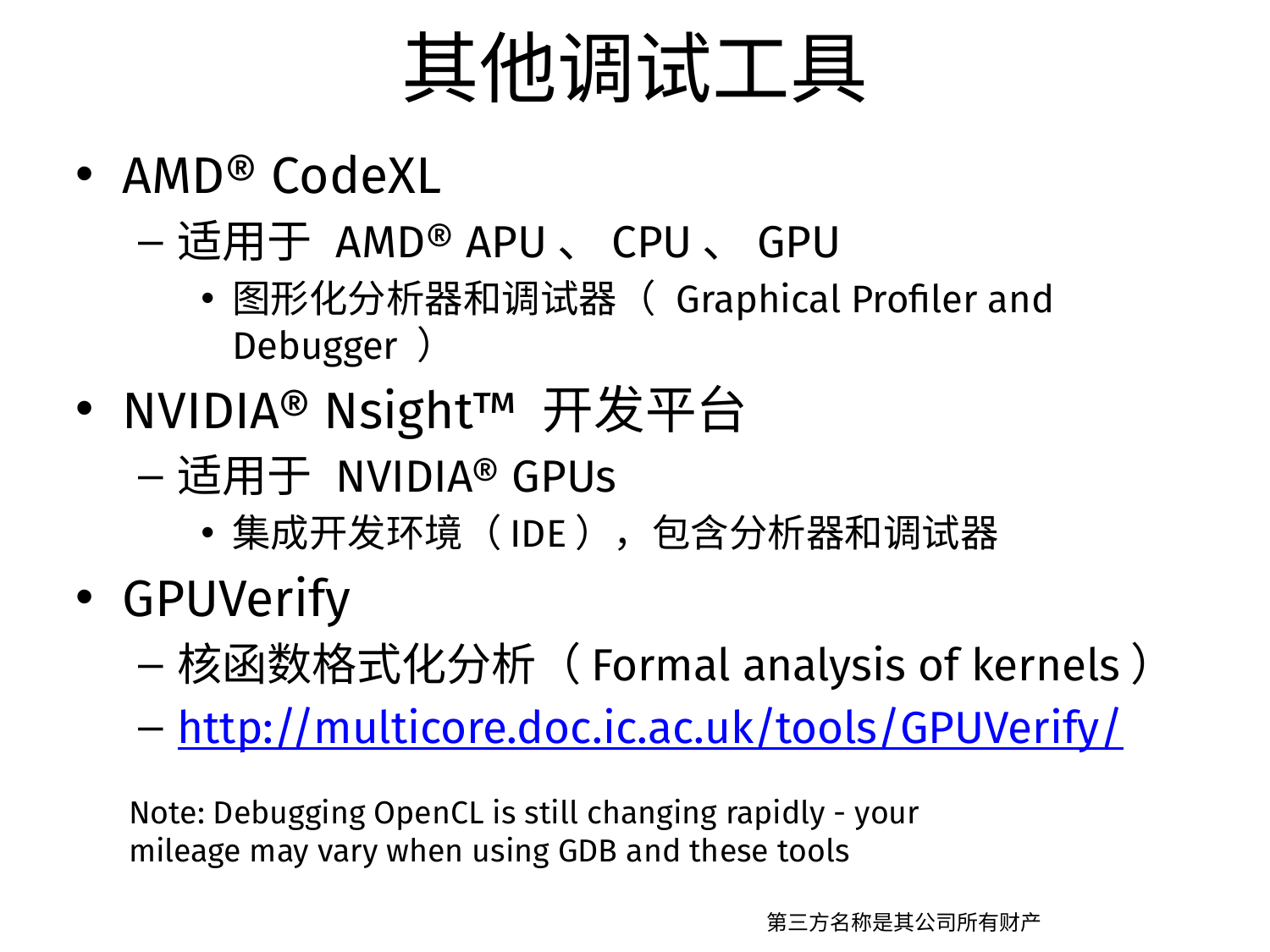

其他调试工具
AMD® CodeXL
适用于 AMD® APU、CPU、GPU
图形化分析器和调试器（ Graphical Profiler and Debugger ）
NVIDIA® Nsight™ 开发平台
适用于 NVIDIA® GPUs
集成开发环境（IDE），包含分析器和调试器
GPUVerify
核函数格式化分析（Formal analysis of kernels）
http://multicore.doc.ic.ac.uk/tools/GPUVerify/
Note: Debugging OpenCL is still changing rapidly - your mileage may vary when using GDB and these tools
第三方名称是其公司所有财产